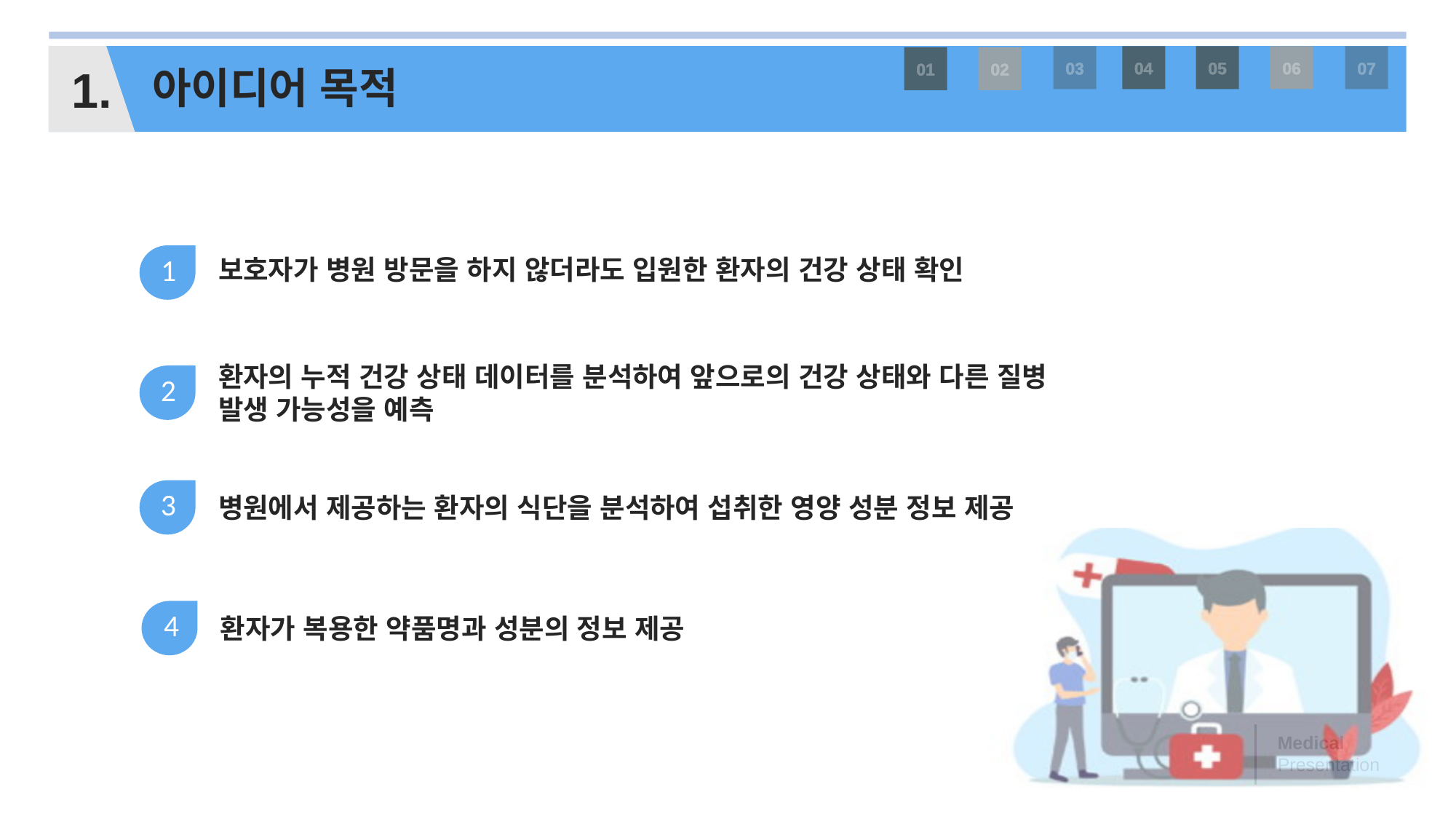

1.
04
05
06
03
07
01
02
아이디어 목적

1
보호자가 병원 방문을 하지 않더라도 입원한 환자의 건강 상태 확인
환자의 누적 건강 상태 데이터를 분석하여 앞으로의 건강 상태와 다른 질병 발생 가능성을 예측

2

3
병원에서 제공하는 환자의 식단을 분석하여 섭취한 영양 성분 정보 제공

4
환자가 복용한 약품명과 성분의 정보 제공